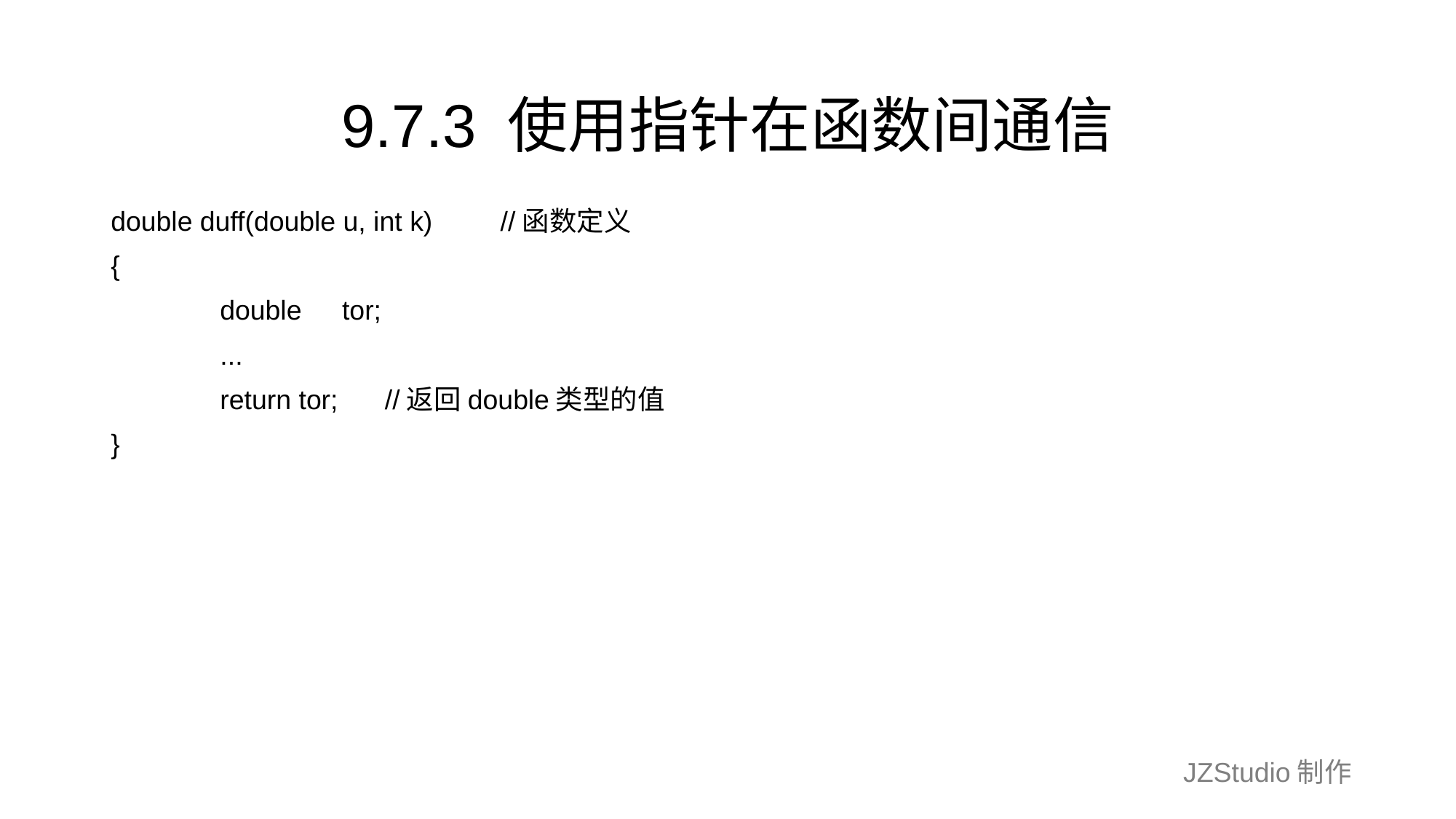

# 9.7.3 使用指针在函数间通信
double duff(double u, int k)　　//函数定义
{
	double　tor;
	...
	return tor;　 //返回double类型的值
}